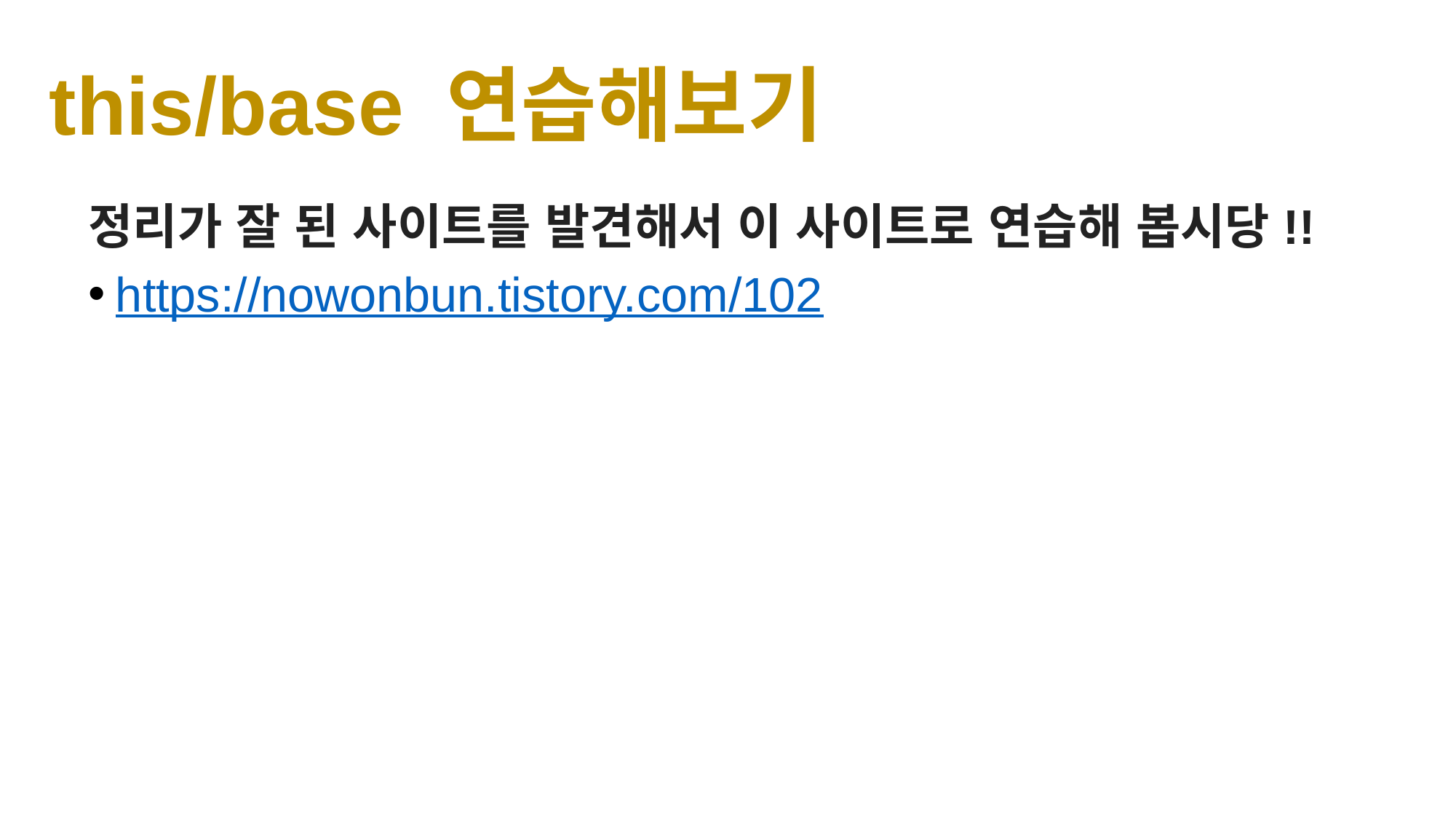

# this/base 연습해보기
정리가 잘 된 사이트를 발견해서 이 사이트로 연습해 봅시당!!
https://nowonbun.tistory.com/102